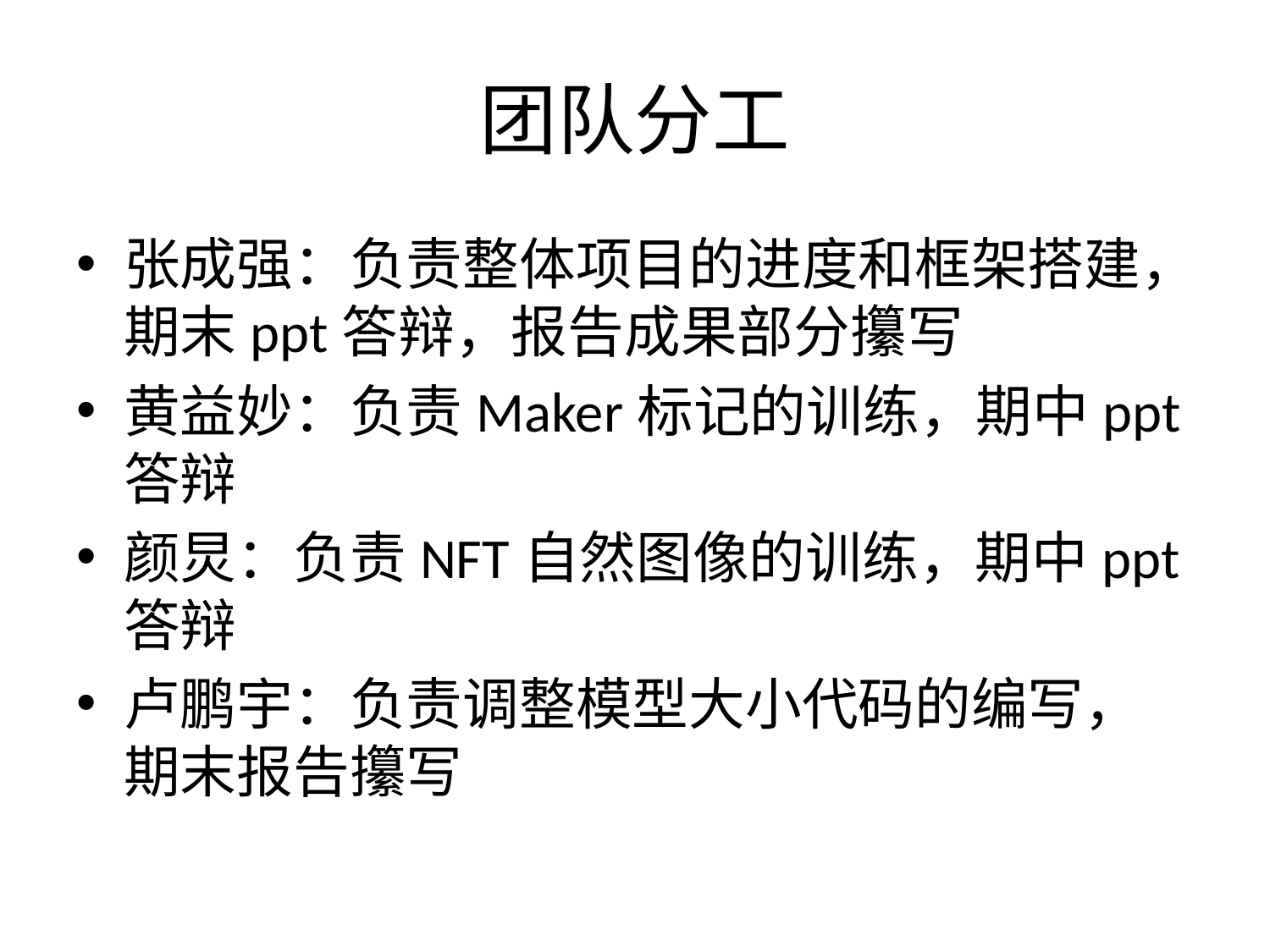

# 团队分工
张成强：负责整体项目的进度和框架搭建，期末ppt答辩，报告成果部分攥写
黄益妙：负责Maker标记的训练，期中ppt答辩
颜炅：负责NFT自然图像的训练，期中ppt答辩
卢鹏宇：负责调整模型大小代码的编写，期末报告攥写